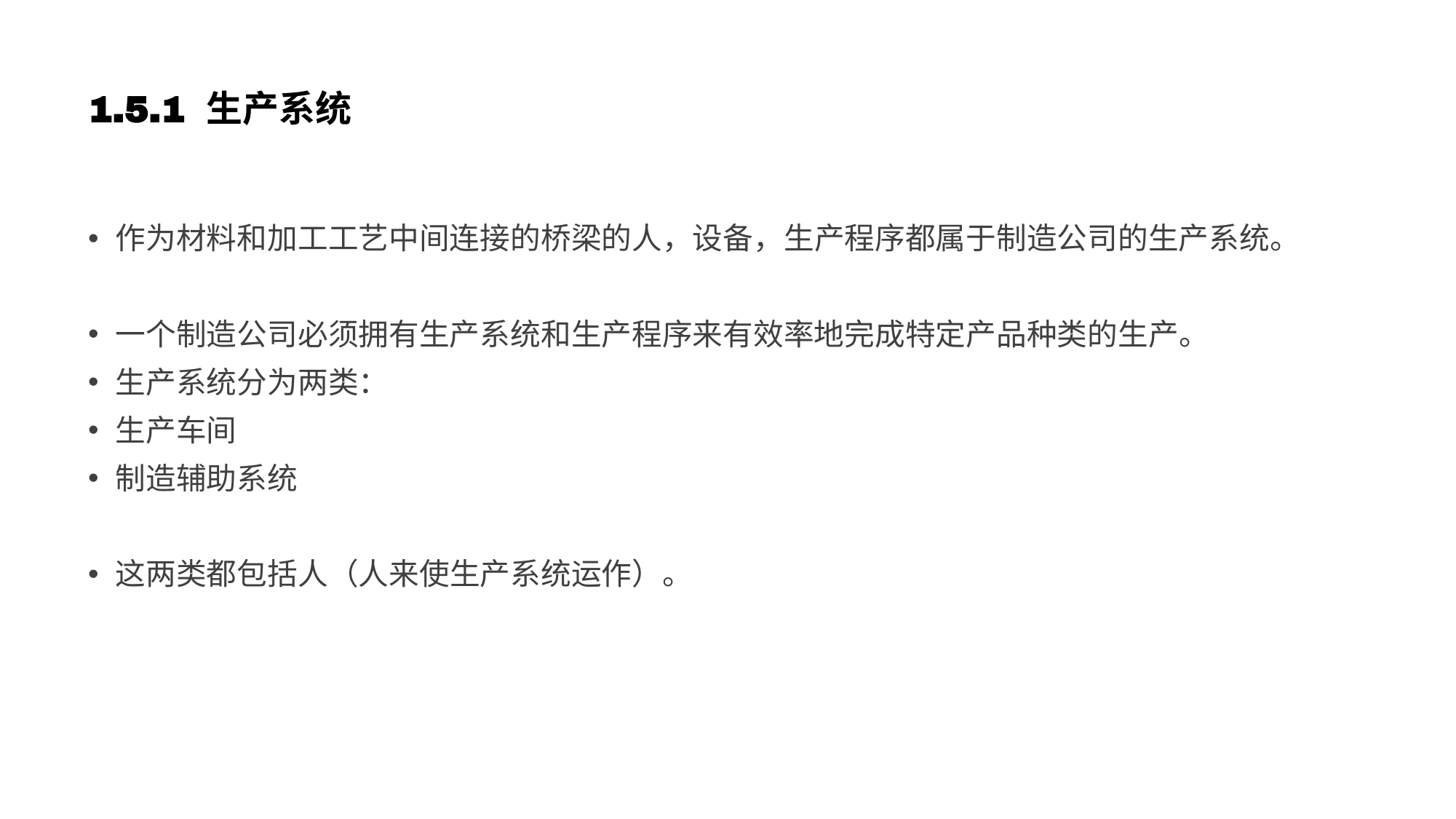

# 1.5.1 生产系统
作为材料和加工工艺中间连接的桥梁的人，设备，生产程序都属于制造公司的生产系统。

一个制造公司必须拥有生产系统和生产程序来有效率地完成特定产品种类的生产。
生产系统分为两类：
生产车间
制造辅助系统

这两类都包括人（人来使生产系统运作）。